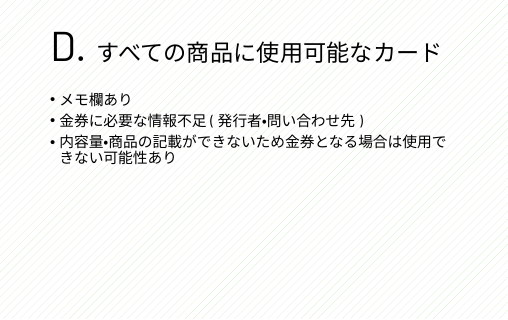

# D.すべての商品に使用可能なカード
メモ欄あり
金券に必要な情報不足(発行者・問い合わせ先)
内容量・商品の記載ができないため金券となる場合は使用できない可能性あり